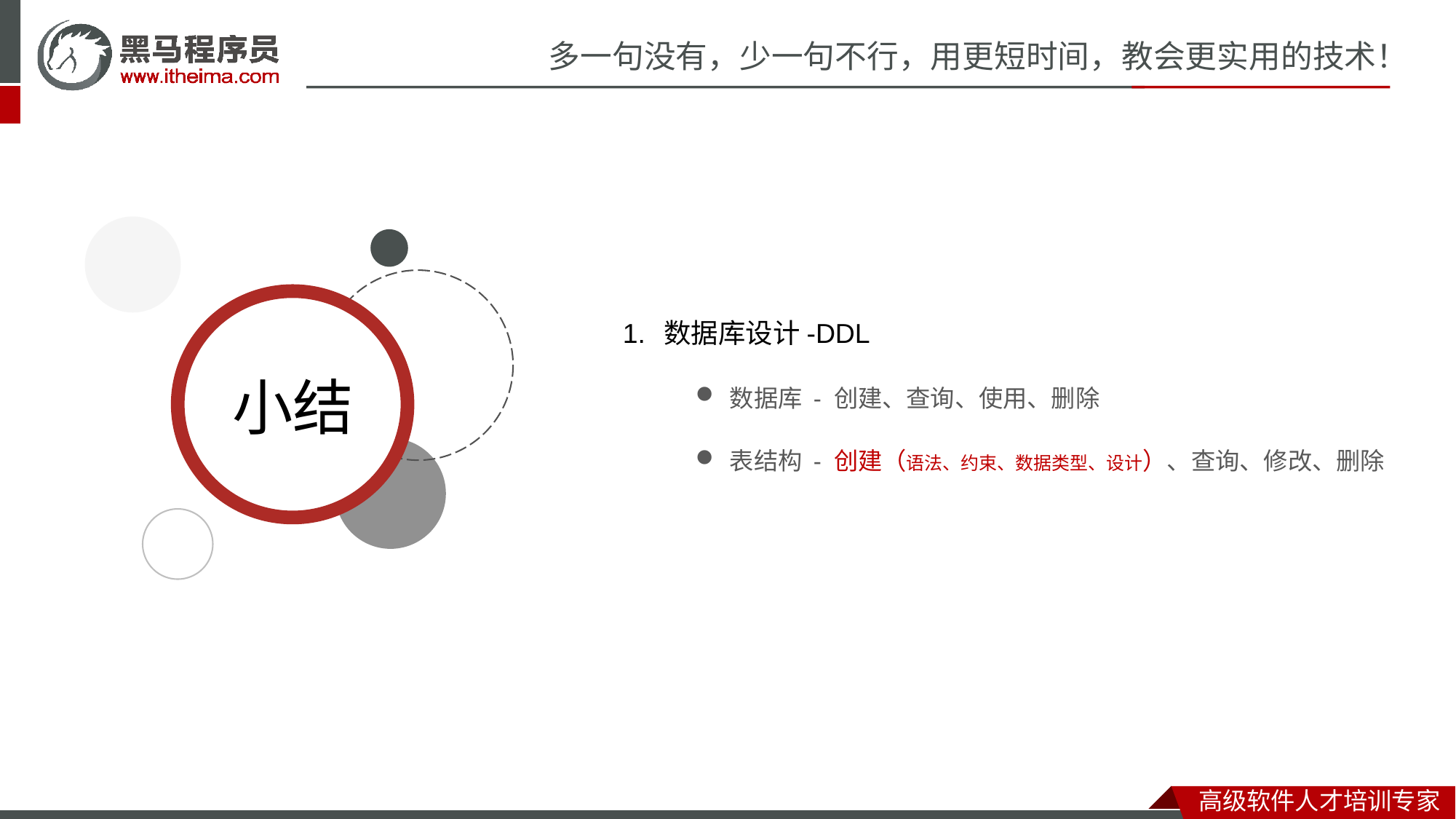

数据库设计-DDL
数据库 - 创建、查询、使用、删除
表结构 - 创建（语法、约束、数据类型、设计）、查询、修改、删除